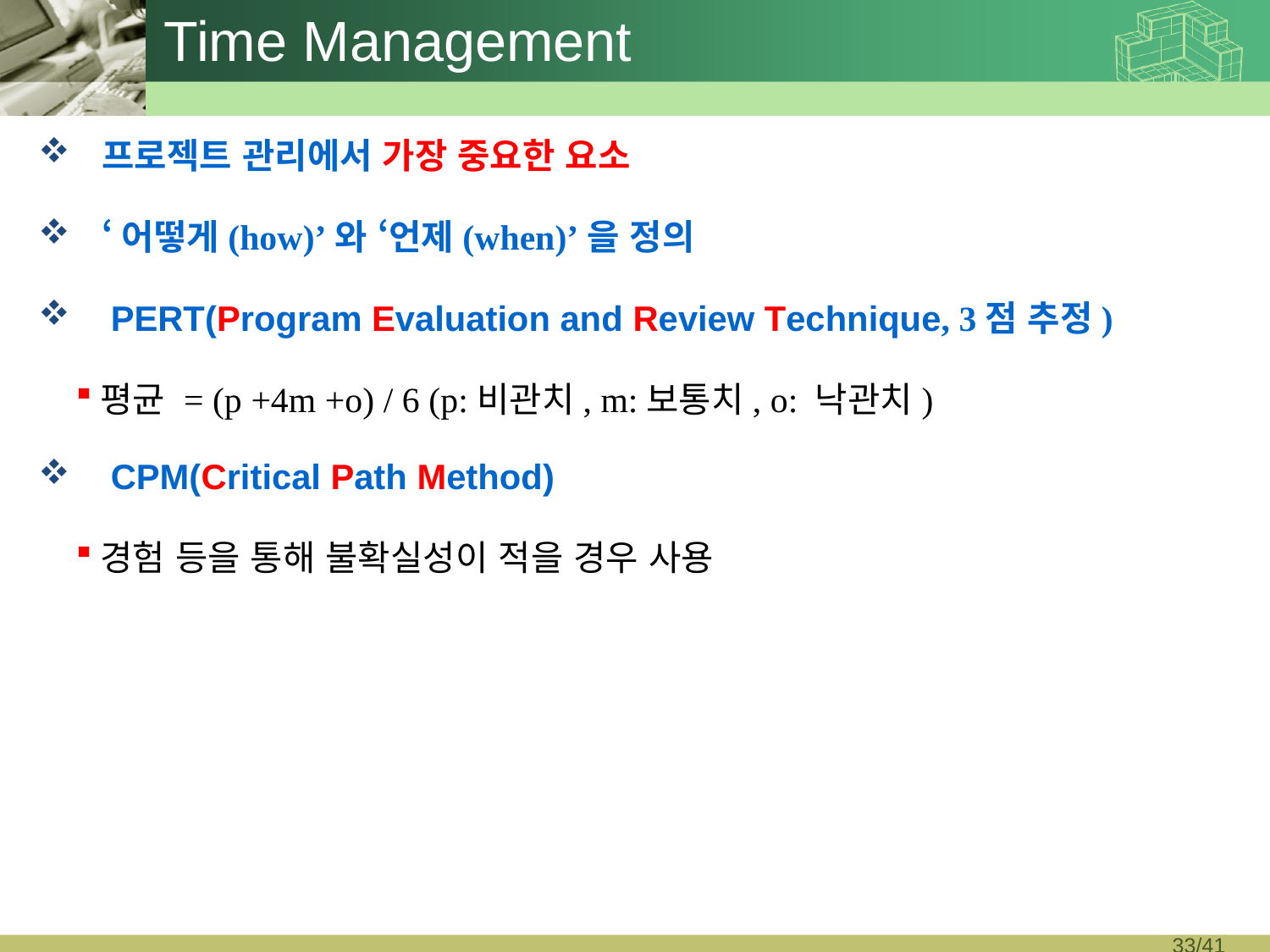

# Time Management
프로젝트 관리에서 가장 중요한 요소
‘어떻게(how)’와 ‘언제(when)’을 정의
 PERT(Program Evaluation and Review Technique, 3점 추정)
평균 = (p +4m +o) / 6 (p:비관치, m:보통치, o: 낙관치)
 CPM(Critical Path Method)
경험 등을 통해 불확실성이 적을 경우 사용